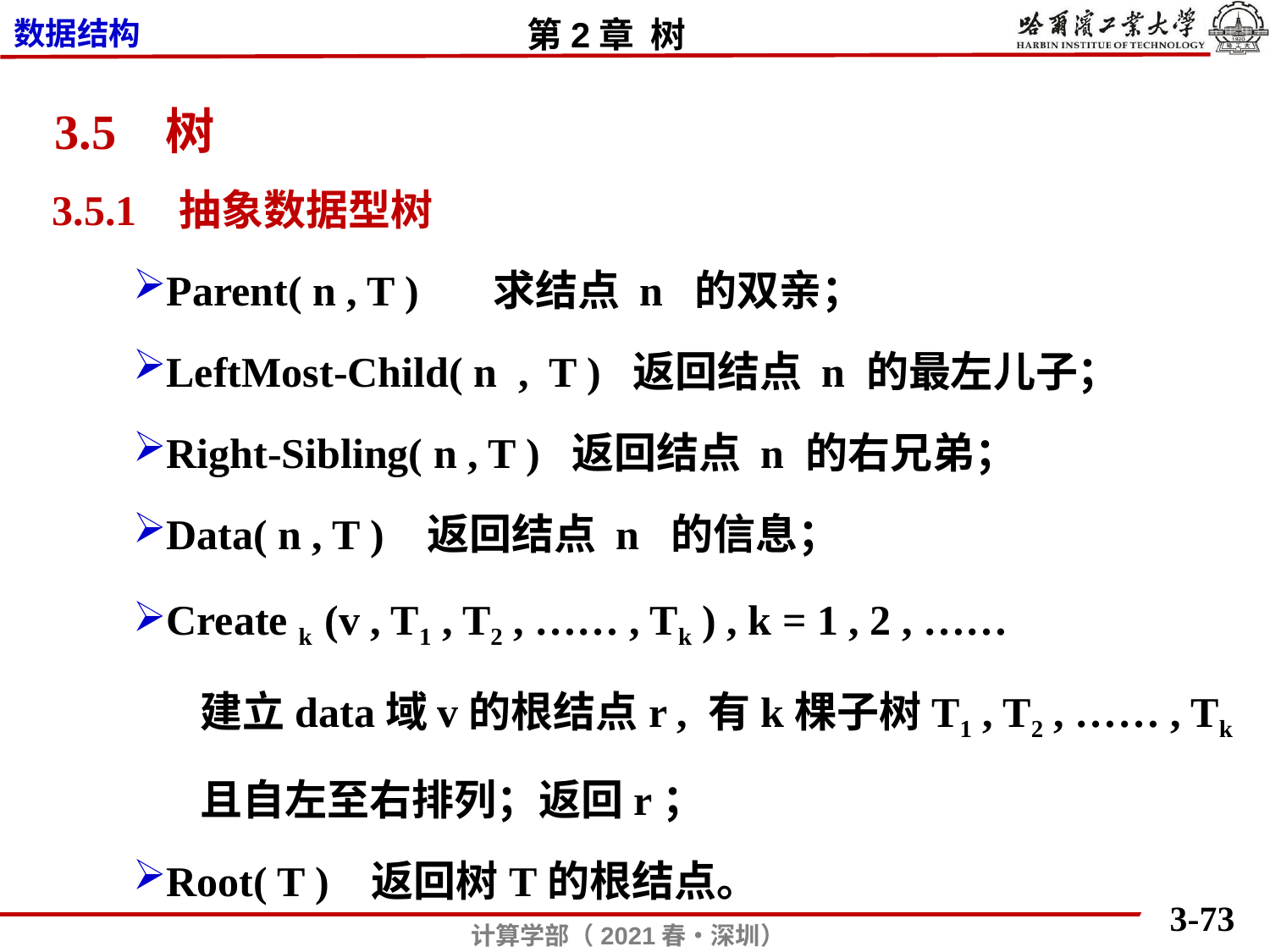

3.5   树
3.5.1   抽象数据型树
Parent( n , T )      求结点 n  的双亲；
LeftMost-Child( n  ,  T )  返回结点 n 的最左儿子；
Right-Sibling( n , T )  返回结点 n 的右兄弟；
Data( n , T )   返回结点 n  的信息；
Create k  (v , T1 , T2 , …… , Tk ) , k = 1 , 2 , ……
      建立data域v的根结点r , 有k棵子树T1 , T2 , …… , Tk
      且自左至右排列；返回r；
Root( T )   返回树T的根结点。